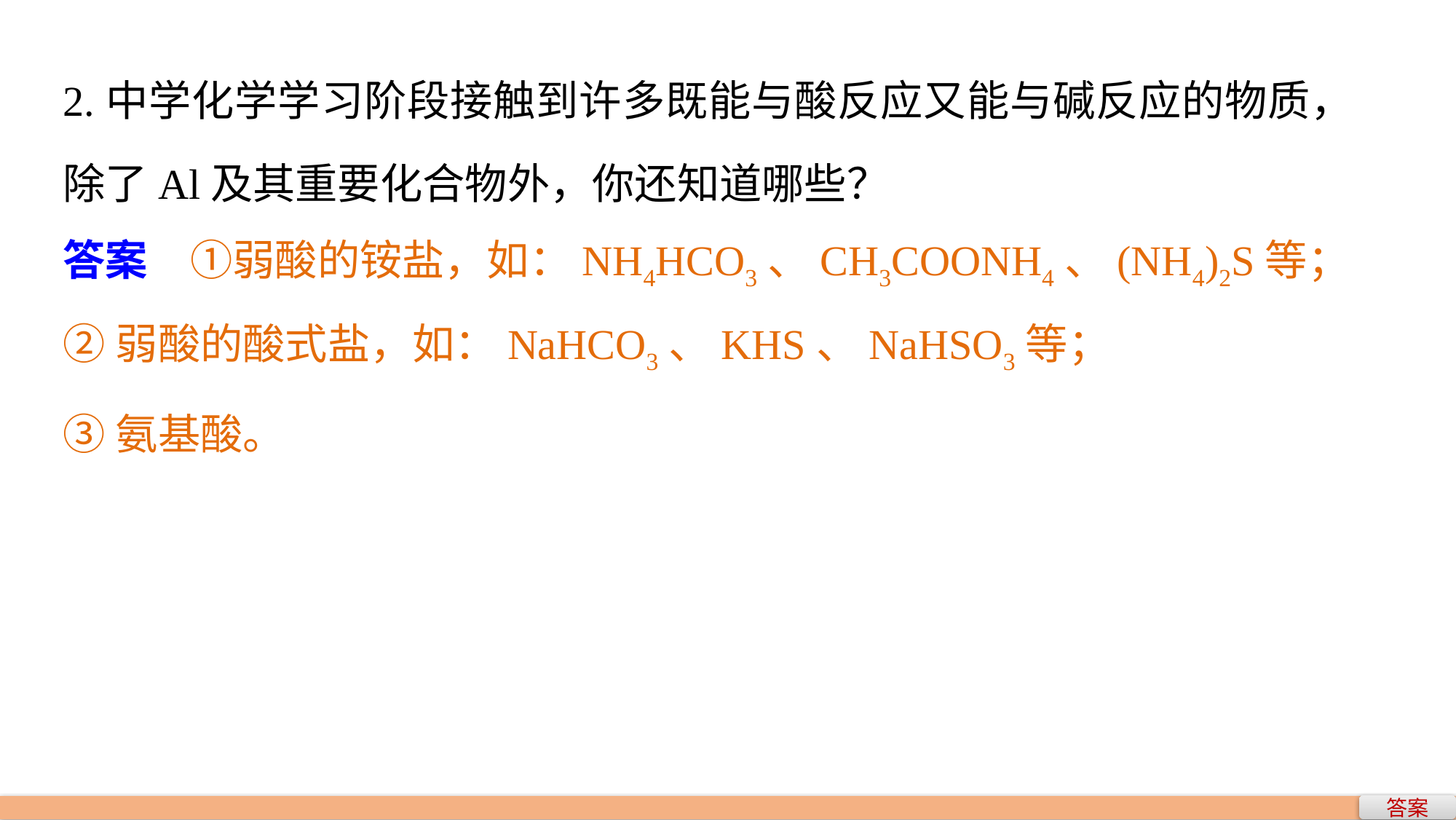

2.中学化学学习阶段接触到许多既能与酸反应又能与碱反应的物质，除了Al及其重要化合物外，你还知道哪些？
答案　①弱酸的铵盐，如：NH4HCO3、CH3COONH4、(NH4)2S等；
②弱酸的酸式盐，如：NaHCO3、KHS、NaHSO3等；
③氨基酸。
答案